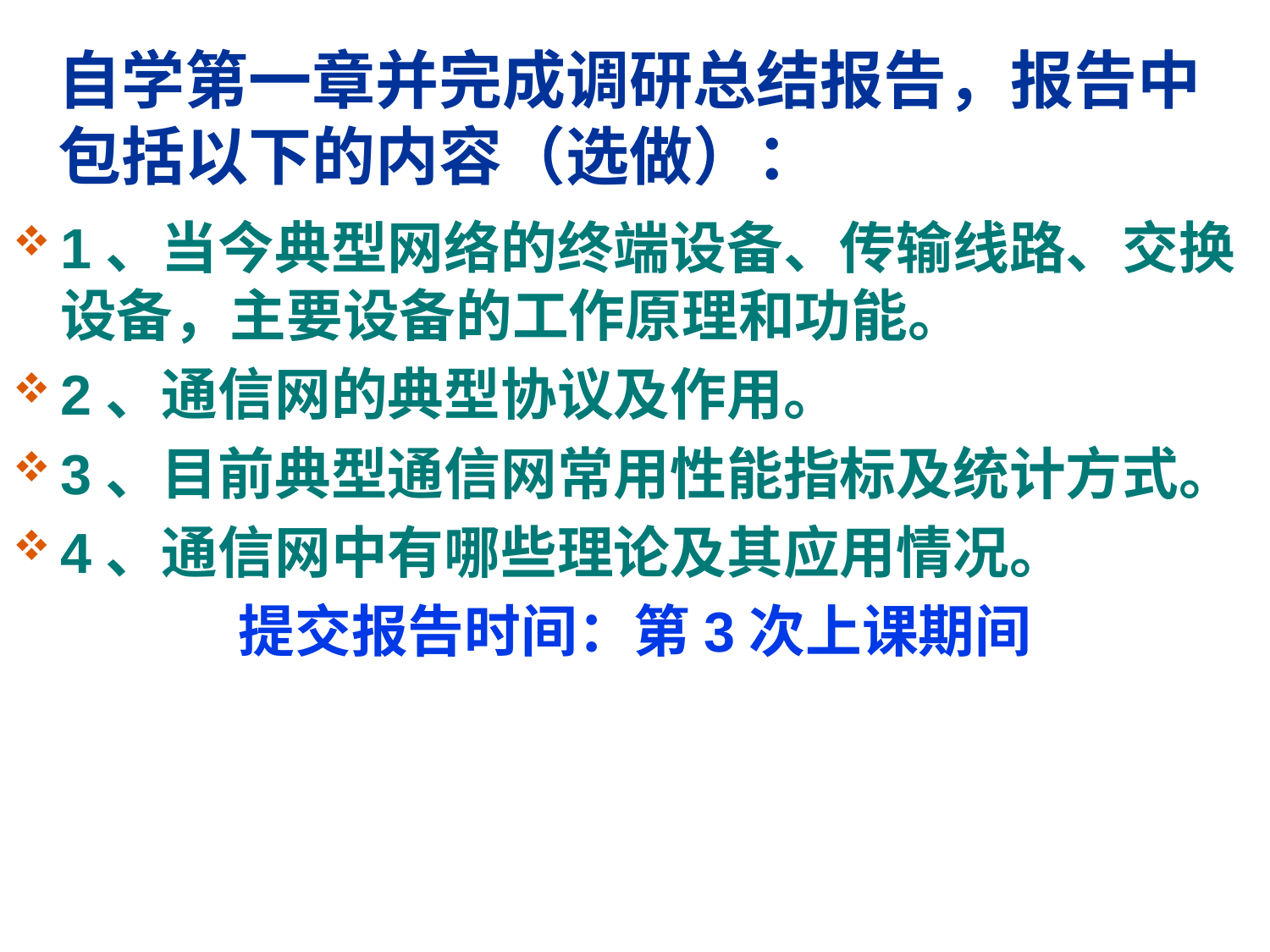

# 自学第一章并完成调研总结报告，报告中包括以下的内容（选做）：
1、当今典型网络的终端设备、传输线路、交换设备，主要设备的工作原理和功能。
2、通信网的典型协议及作用。
3、目前典型通信网常用性能指标及统计方式。
4、通信网中有哪些理论及其应用情况。
提交报告时间：第3次上课期间